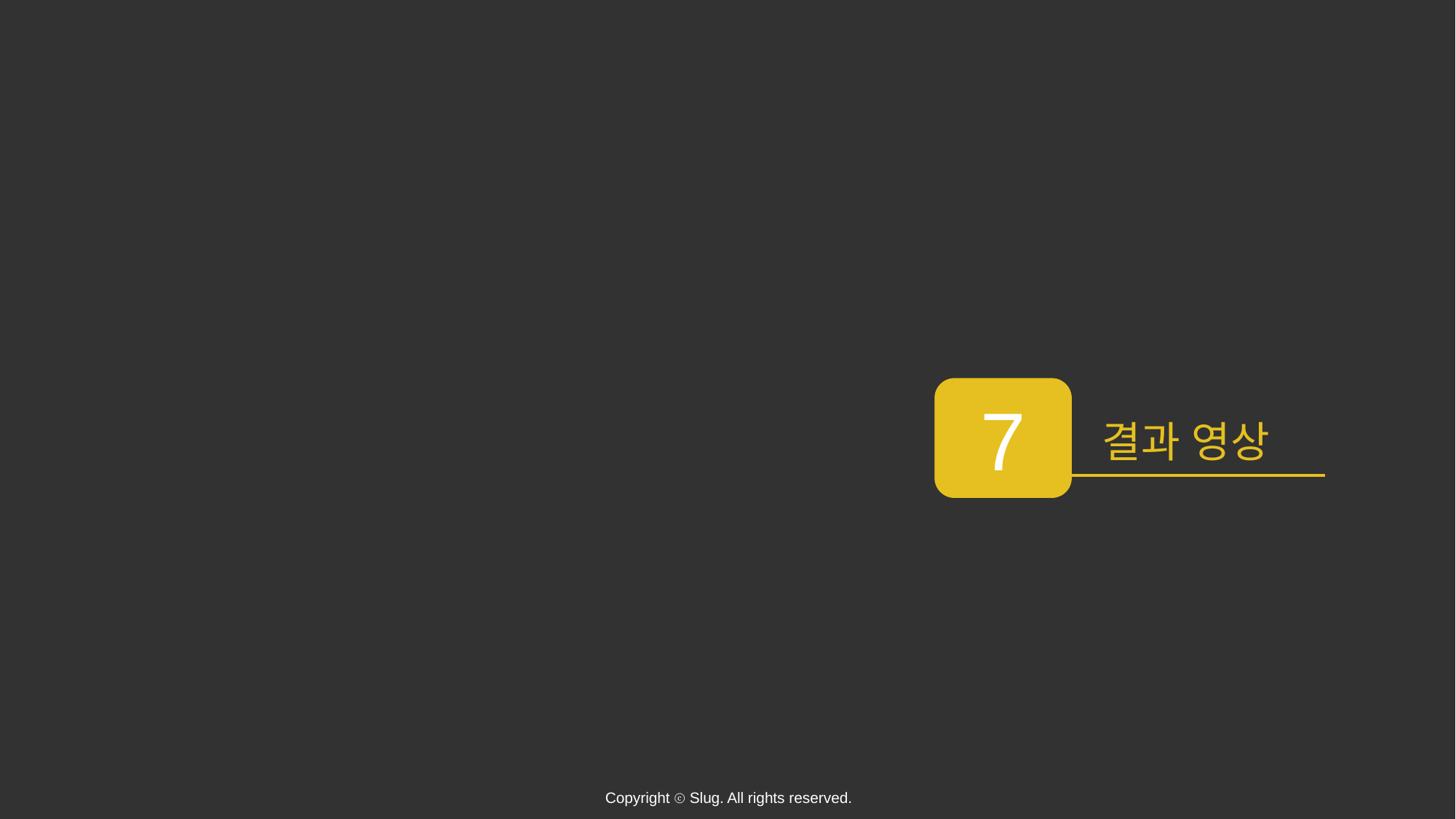

7
결과 영상
Copyright ⓒ Slug. All rights reserved.